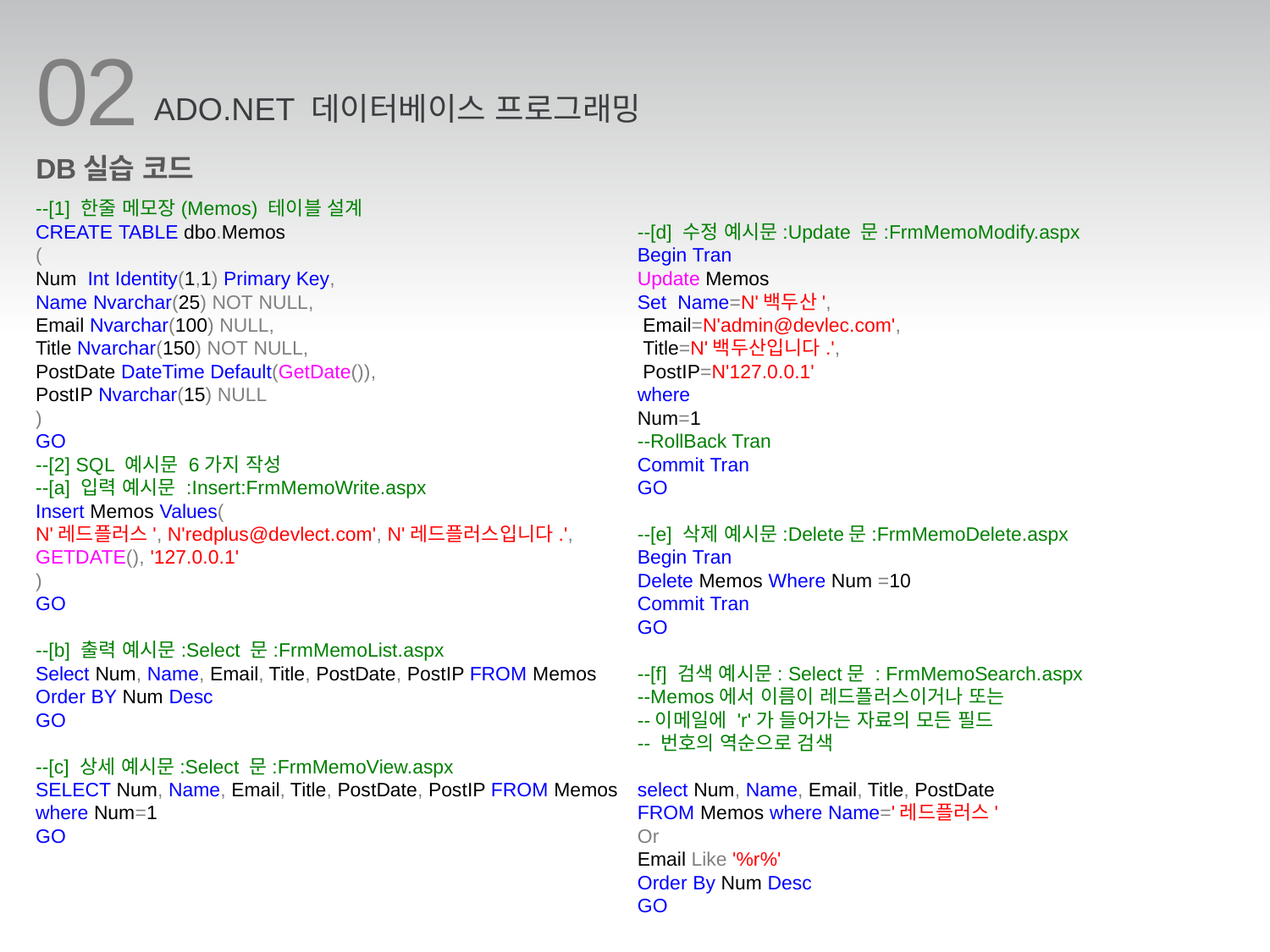

02
ADO.NET 데이터베이스 프로그래밍
DB실습 코드
--[1] 한줄 메모장(Memos) 테이블 설계
CREATE TABLE dbo.Memos
(
Num  Int Identity(1,1) Primary Key,
Name Nvarchar(25) NOT NULL,
Email Nvarchar(100) NULL,
Title Nvarchar(150) NOT NULL,
PostDate DateTime Default(GetDate()),
PostIP Nvarchar(15) NULL
)
GO
--[2] SQL 예시문 6가지 작성
--[a] 입력 예시문 :Insert:FrmMemoWrite.aspx
Insert Memos Values(
N'레드플러스', N'redplus@devlect.com', N'레드플러스입니다.', GETDATE(), '127.0.0.1'
)
GO

--[b] 출력 예시문:Select 문:FrmMemoList.aspx
Select Num, Name, Email, Title, PostDate, PostIP FROM Memos Order BY Num Desc
GO

--[c] 상세 예시문:Select 문:FrmMemoView.aspx
SELECT Num, Name, Email, Title, PostDate, PostIP FROM Memos where Num=1
GO

--[d] 수정 예시문:Update 문:FrmMemoModify.aspx
Begin Tran
Update Memos
Set  Name=N'백두산',
 Email=N'admin@devlec.com',
 Title=N'백두산입니다.',
 PostIP=N'127.0.0.1'
where
Num=1
--RollBack Tran
Commit Tran
GO

--[e] 삭제 예시문:Delete문:FrmMemoDelete.aspx
Begin Tran
Delete Memos Where Num =10
Commit Tran
GO

--[f] 검색 예시문: Select문 : FrmMemoSearch.aspx
--Memos에서 이름이 레드플러스이거나 또는
--이메일에 'r'가 들어가는 자료의 모든 필드
-- 번호의 역순으로 검색

select Num, Name, Email, Title, PostDate
FROM Memos where Name='레드플러스'
Or
Email Like '%r%'
Order By Num Desc
GO